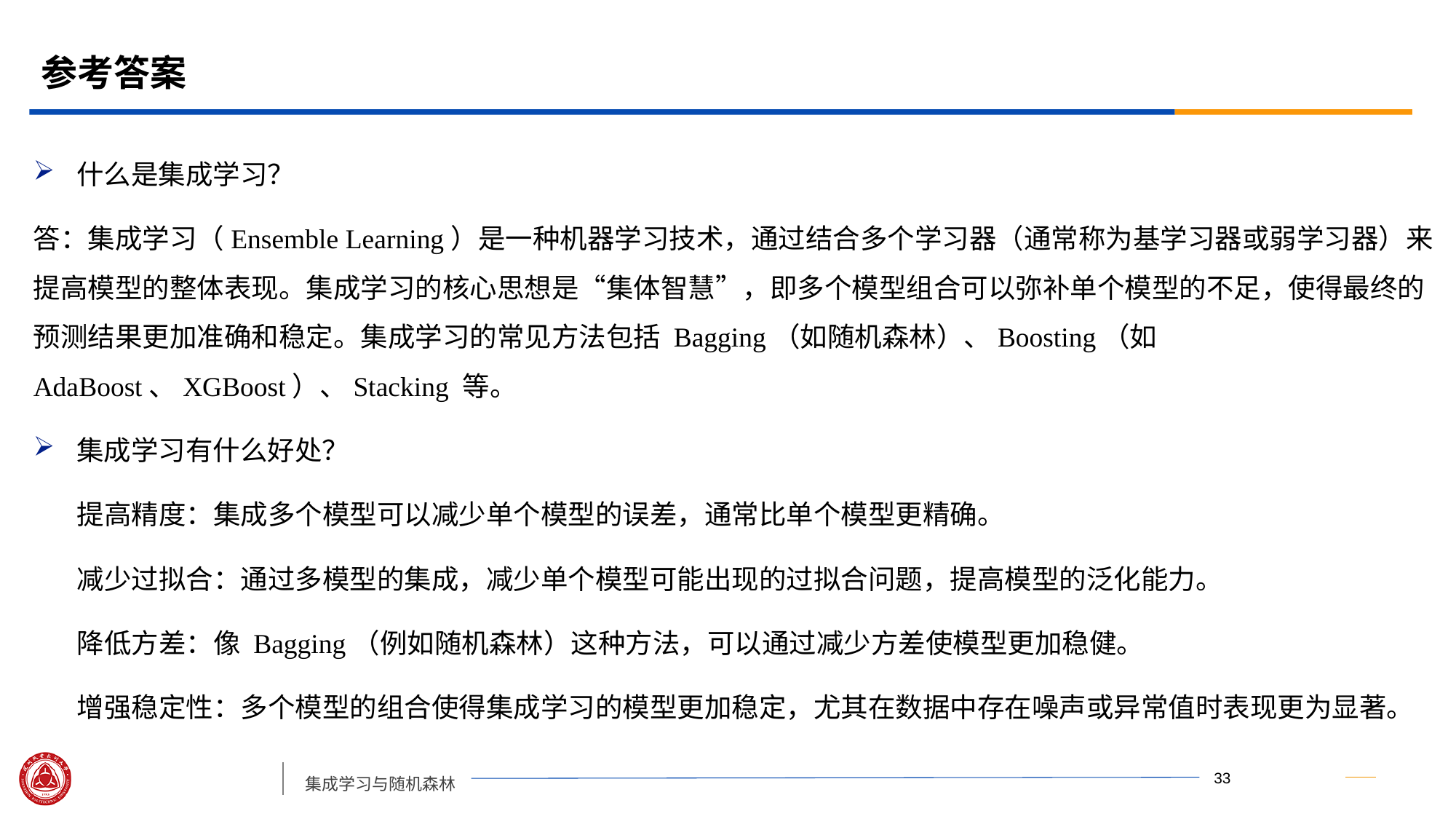

# 参考答案
什么是集成学习？
答：集成学习（Ensemble Learning）是一种机器学习技术，通过结合多个学习器（通常称为基学习器或弱学习器）来提高模型的整体表现。集成学习的核心思想是“集体智慧”，即多个模型组合可以弥补单个模型的不足，使得最终的预测结果更加准确和稳定。集成学习的常见方法包括 Bagging（如随机森林）、Boosting（如 AdaBoost、XGBoost）、Stacking 等。
集成学习有什么好处？
      提高精度：集成多个模型可以减少单个模型的误差，通常比单个模型更精确。
      减少过拟合：通过多模型的集成，减少单个模型可能出现的过拟合问题，提高模型的泛化能力。
      降低方差：像 Bagging（例如随机森林）这种方法，可以通过减少方差使模型更加稳健。
      增强稳定性：多个模型的组合使得集成学习的模型更加稳定，尤其在数据中存在噪声或异常值时表现更为显著。